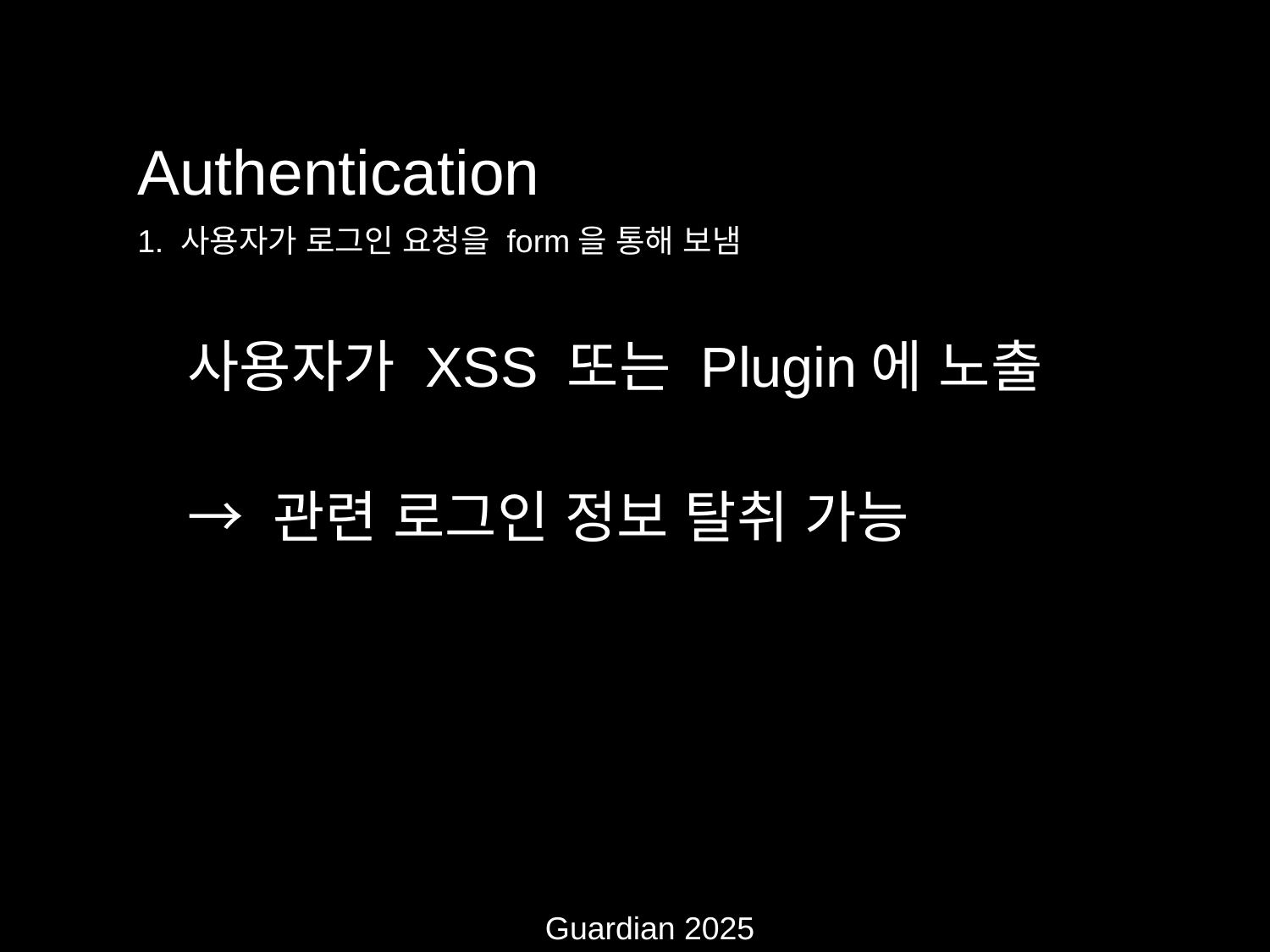

Authentication
1. 사용자가 로그인 요청을 form을 통해 보냄
사용자가 XSS 또는 Plugin에 노출
→ 관련 로그인 정보 탈취 가능